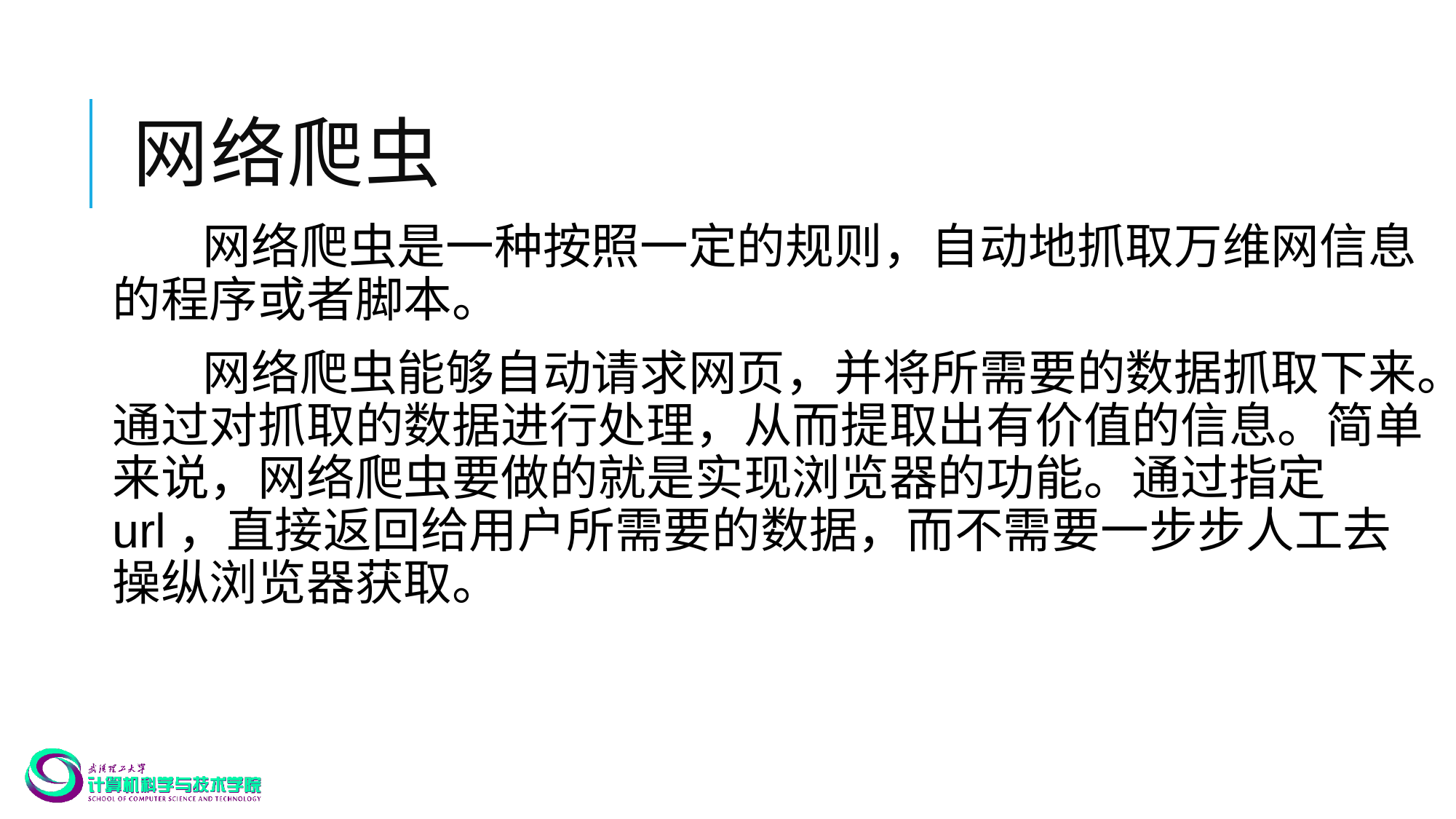

# 网络爬虫
       网络爬虫是一种按照一定的规则，自动地抓取万维网信息的程序或者脚本。
       网络爬虫能够自动请求网页，并将所需要的数据抓取下来。通过对抓取的数据进行处理，从而提取出有价值的信息。简单来说，网络爬虫要做的就是实现浏览器的功能。通过指定url，直接返回给用户所需要的数据，而不需要一步步人工去操纵浏览器获取。